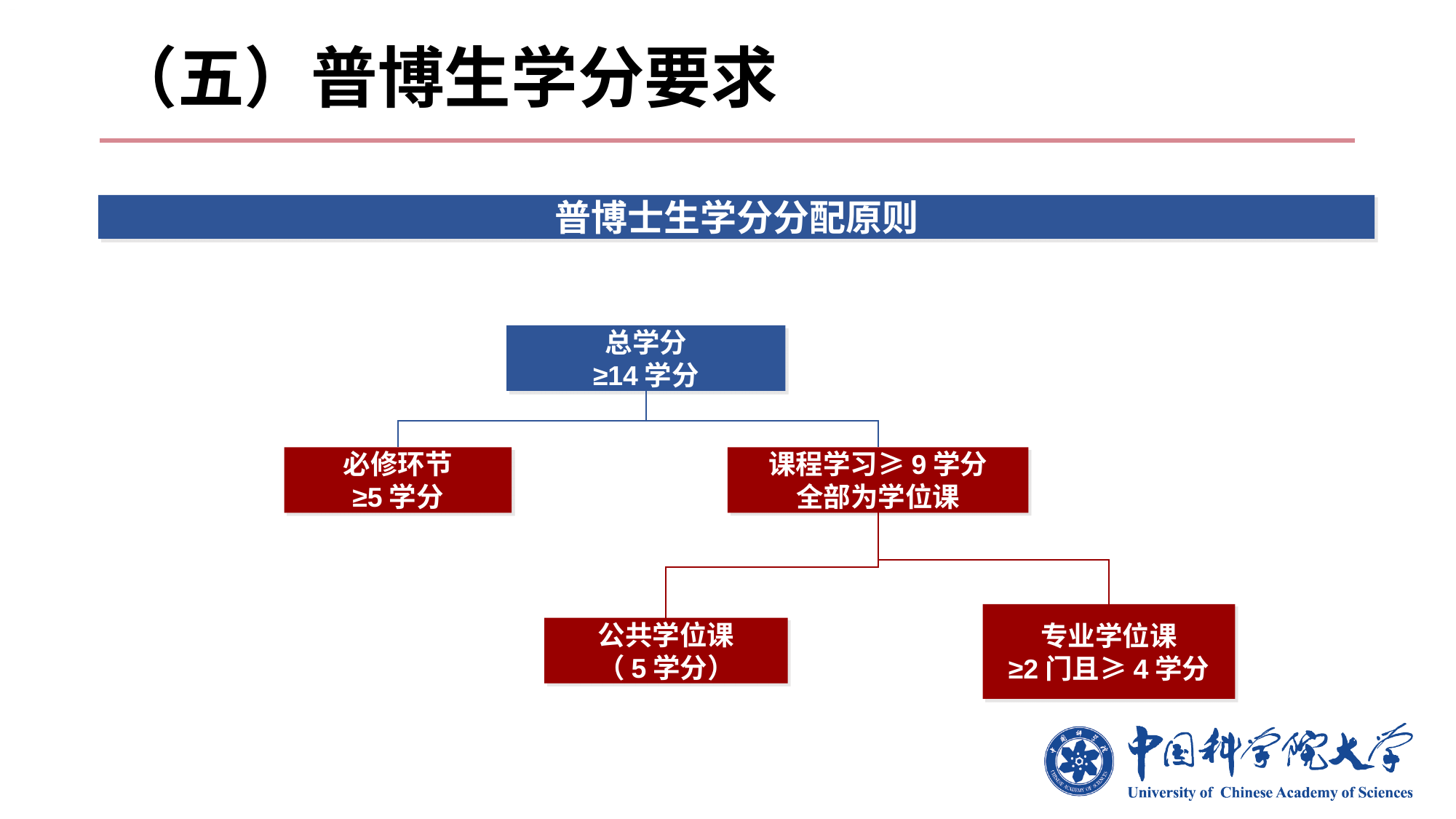

# （五）普博生学分要求
普博士生学分分配原则
总学分
≥14学分
必修环节
≥5学分
课程学习≥9学分
全部为学位课

专业学位课
≥2门且≥4学分

公共学位课
（5学分）